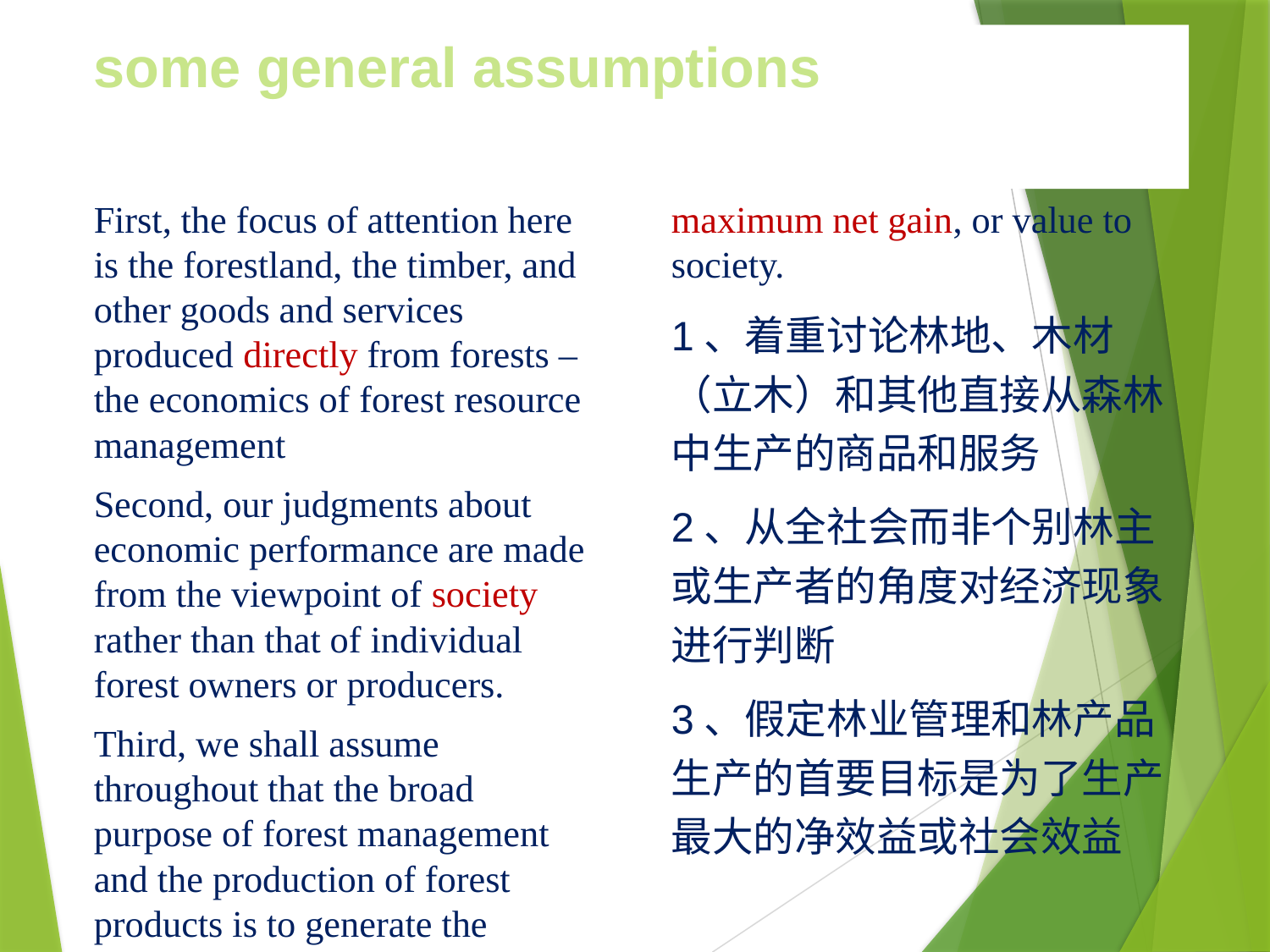

# some general assumptions
First, the focus of attention here is the forestland, the timber, and other goods and services produced directly from forests – the economics of forest resource management
Second, our judgments about economic performance are made from the viewpoint of society rather than that of individual forest owners or producers.
Third, we shall assume throughout that the broad purpose of forest management and the production of forest products is to generate the maximum net gain, or value to society.
1、着重讨论林地、木材（立木）和其他直接从森林中生产的商品和服务
2、从全社会而非个别林主或生产者的角度对经济现象进行判断
3、假定林业管理和林产品生产的首要目标是为了生产最大的净效益或社会效益